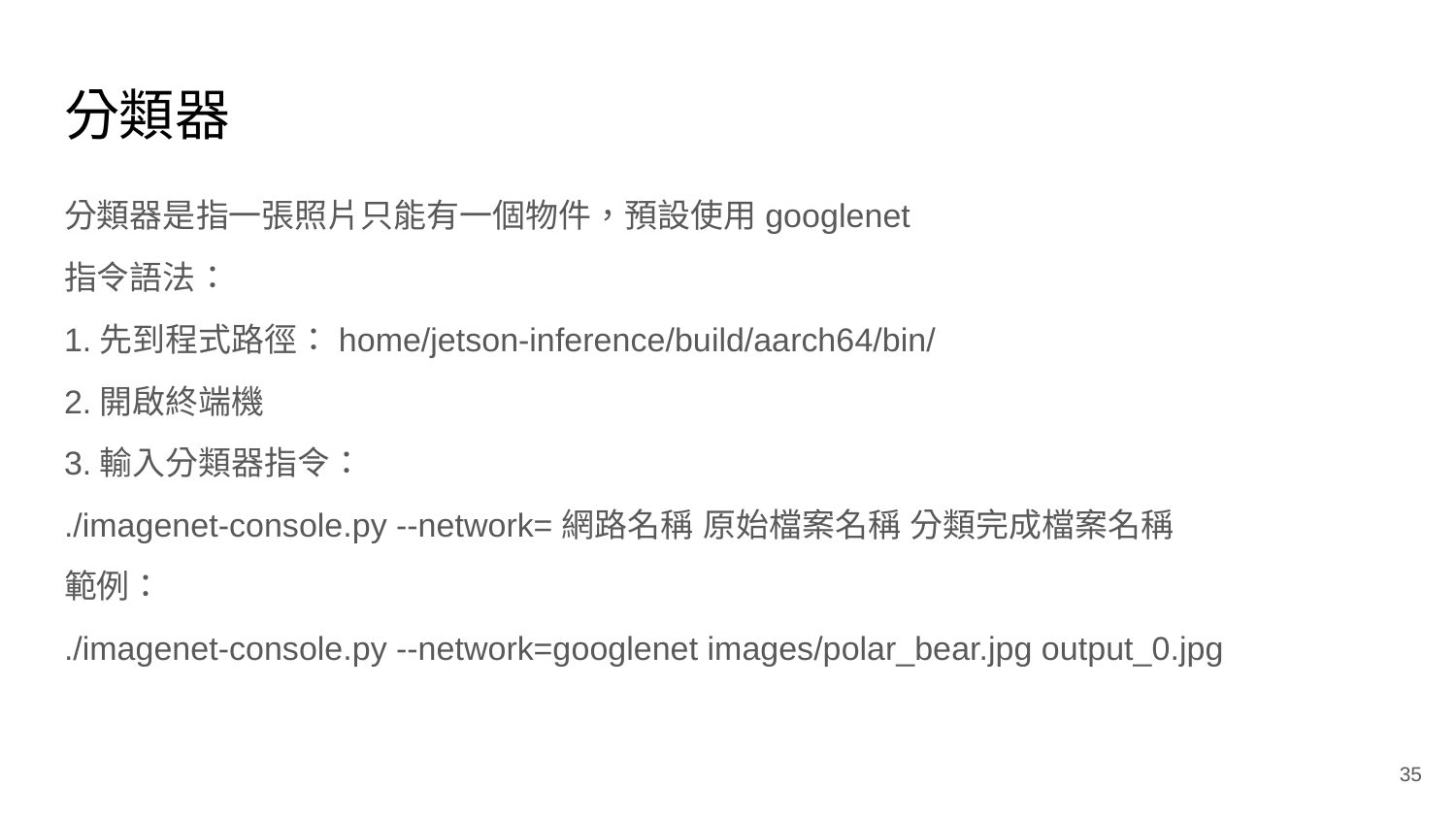

# 分類器
分類器是指一張照片只能有一個物件，預設使用googlenet
指令語法：
1.先到程式路徑：home/jetson-inference/build/aarch64/bin/
2.開啟終端機
3.輸入分類器指令：
./imagenet-console.py --network=網路名稱 原始檔案名稱 分類完成檔案名稱
範例：
./imagenet-console.py --network=googlenet images/polar_bear.jpg output_0.jpg

35